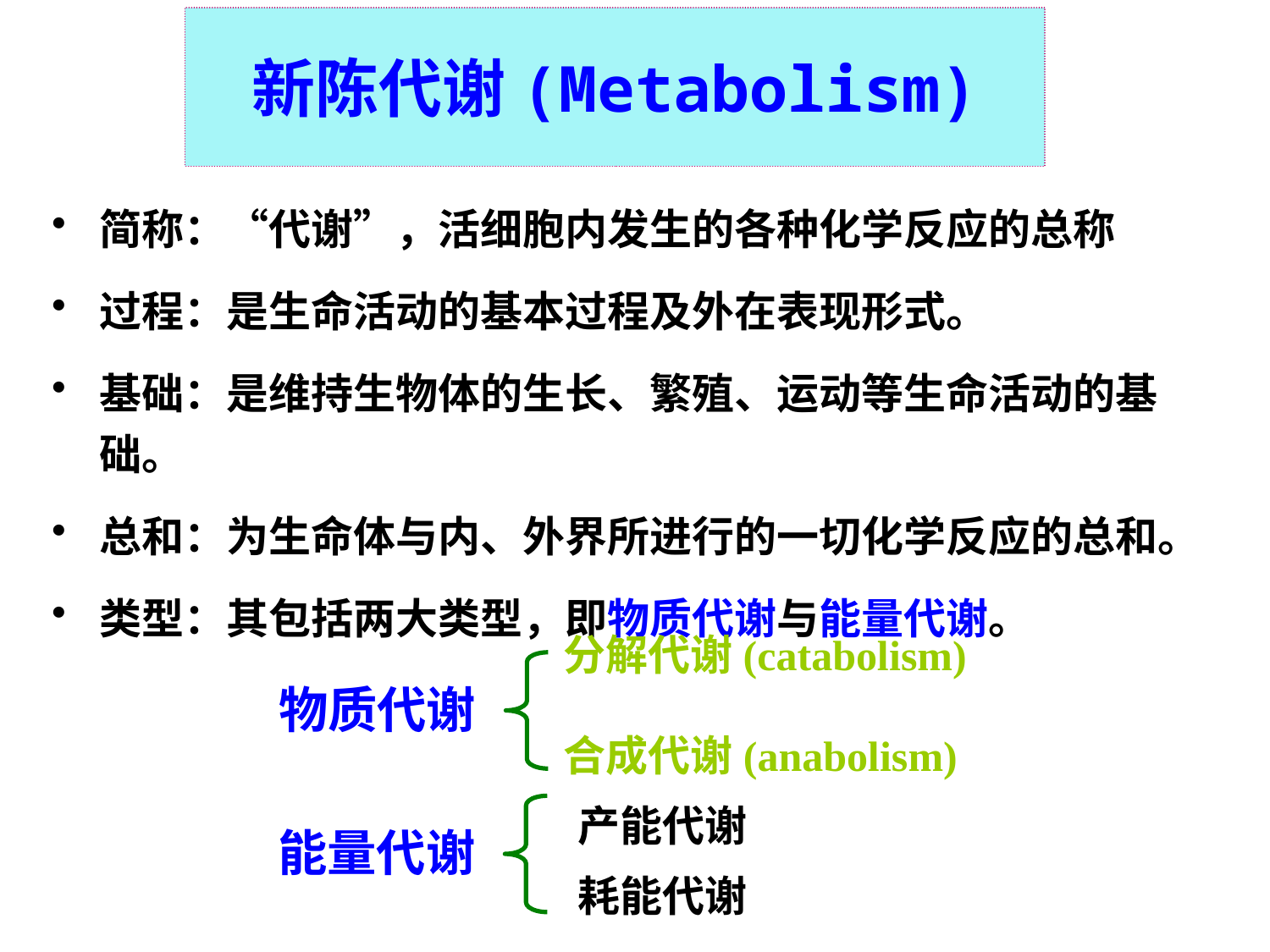

新陈代谢(Metabolism)
简称：“代谢”，活细胞内发生的各种化学反应的总称
过程：是生命活动的基本过程及外在表现形式。
基础：是维持生物体的生长、繁殖、运动等生命活动的基础。
总和：为生命体与内、外界所进行的一切化学反应的总和。
类型：其包括两大类型，即物质代谢与能量代谢。
分解代谢(catabolism)

物质代谢
合成代谢(anabolism)
产能代谢

能量代谢
耗能代谢